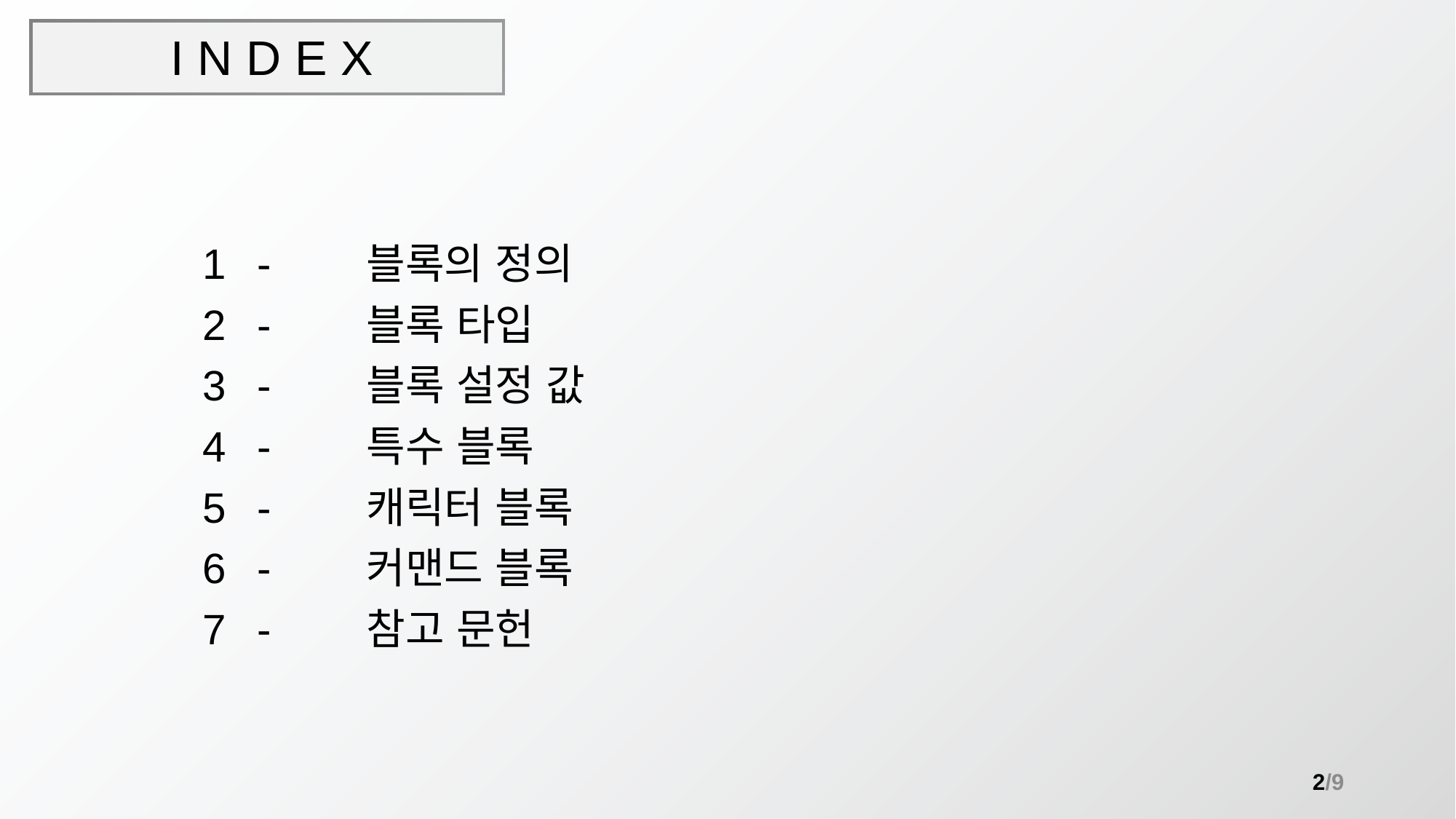

# I N D E X
-	블록의 정의
-	블록 타입
- 	블록 설정 값
-	특수 블록
-	캐릭터 블록
-	커맨드 블록
-	참고 문헌

2/9